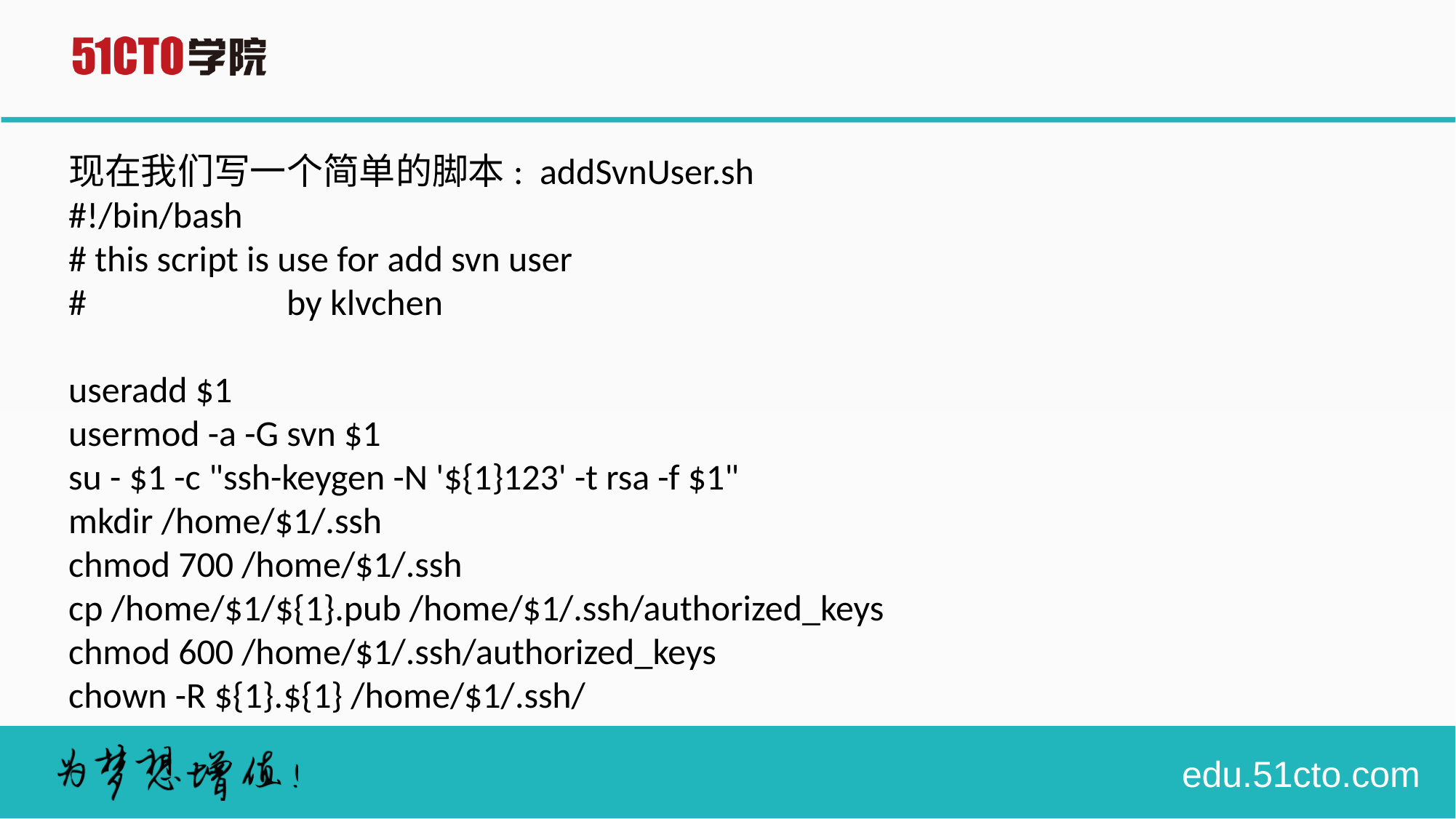

现在我们写一个简单的脚本:  addSvnUser.sh
#!/bin/bash
# this script is use for add svn user
# 		by klvchen

useradd $1
usermod -a -G svn $1
su - $1 -c "ssh-keygen -N '${1}123' -t rsa -f $1"
mkdir /home/$1/.ssh
chmod 700 /home/$1/.ssh
cp /home/$1/${1}.pub /home/$1/.ssh/authorized_keys
chmod 600 /home/$1/.ssh/authorized_keys
chown -R ${1}.${1} /home/$1/.ssh/